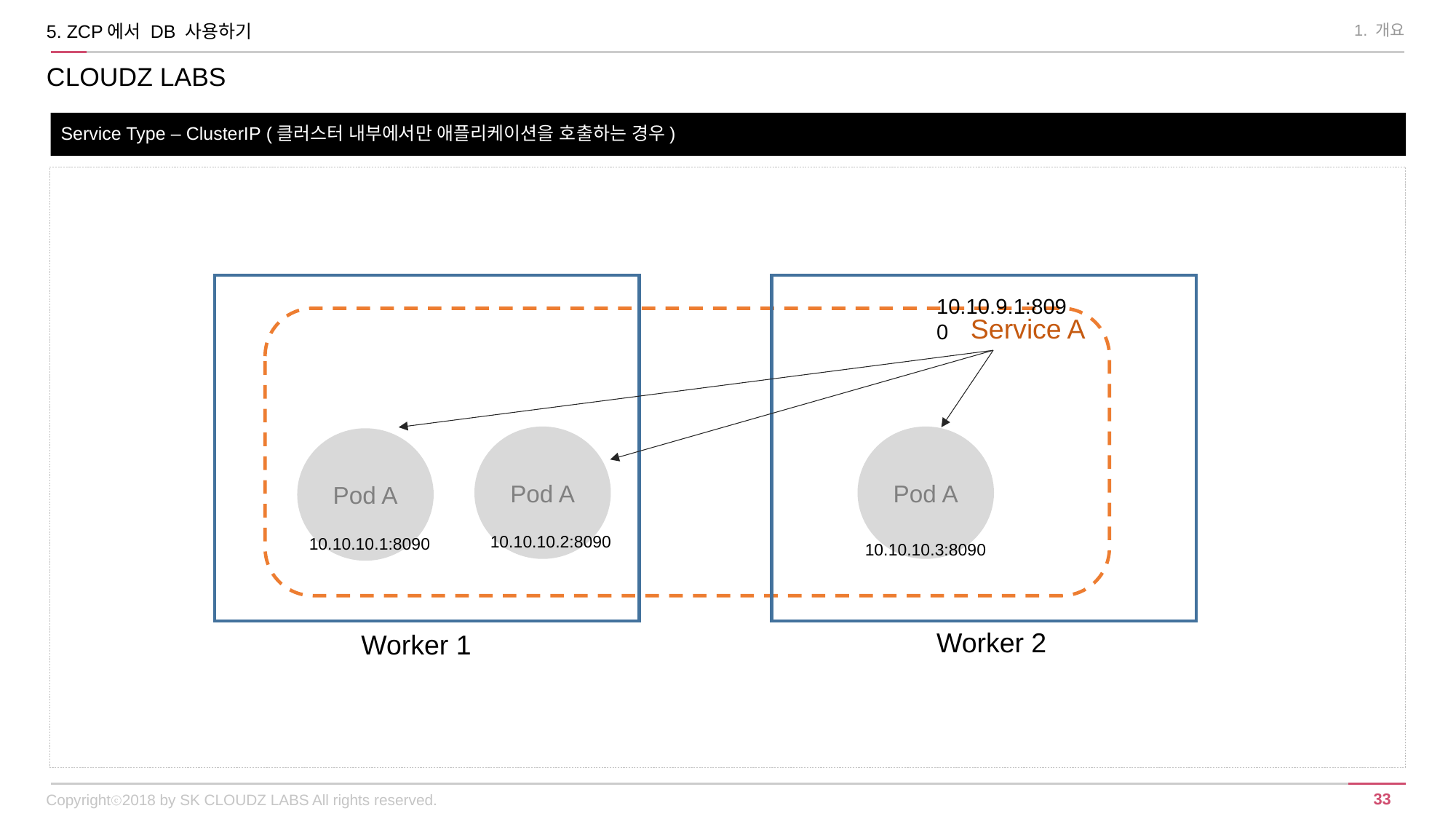

5. ZCP에서 DB 사용하기
1. 개요
CLOUDZ LABS
Service Type – ClusterIP (클러스터 내부에서만 애플리케이션을 호출하는 경우)

10.10.9.1:8090

Service A

Pod A
Pod A
Pod A
10.10.10.2:8090

10.10.10.1:8090

10.10.10.3:8090

Worker 2
Worker 1

Copyrightⓒ2018 by SK CLOUDZ LABS All rights reserved.